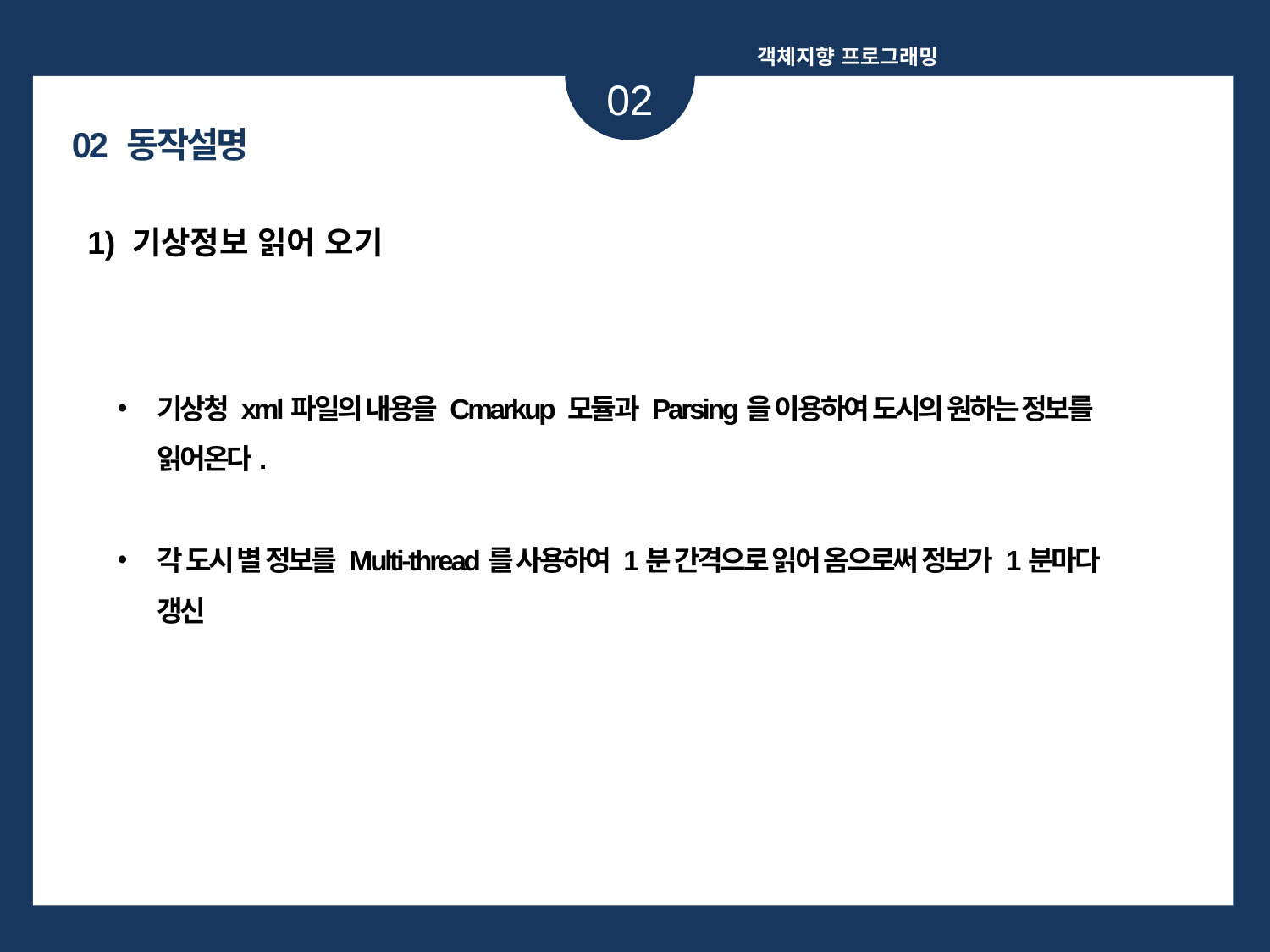

객체지향 프로그래밍

02

02 동작설명
1) 기상정보 읽어 오기
기상청 xml파일의 내용을 Cmarkup 모듈과 Parsing을 이용하여 도시의 원하는 정보를 읽어온다.

각 도시 별 정보를 Multi-thread를 사용하여 1분 간격으로 읽어 옴으로써 정보가 1분마다 갱신